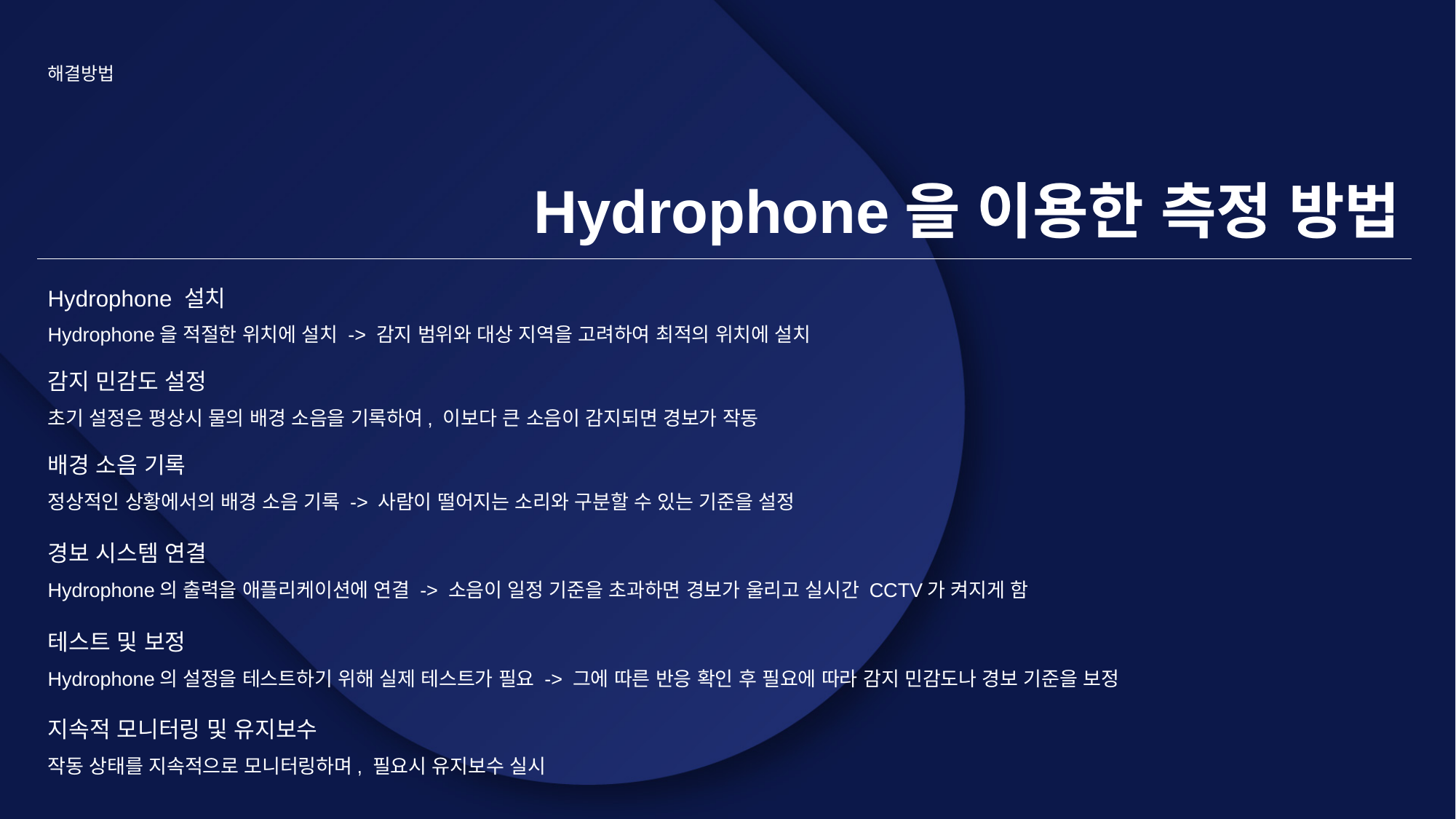

해결방법
Hydrophone을 이용한 측정 방법
Hydrophone 설치
Hydrophone을 적절한 위치에 설치 -> 감지 범위와 대상 지역을 고려하여 최적의 위치에 설치
감지 민감도 설정
초기 설정은 평상시 물의 배경 소음을 기록하여, 이보다 큰 소음이 감지되면 경보가 작동
배경 소음 기록
정상적인 상황에서의 배경 소음 기록 -> 사람이 떨어지는 소리와 구분할 수 있는 기준을 설정
경보 시스템 연결
Hydrophone의 출력을 애플리케이션에 연결 -> 소음이 일정 기준을 초과하면 경보가 울리고 실시간 CCTV가 켜지게 함
테스트 및 보정
Hydrophone의 설정을 테스트하기 위해 실제 테스트가 필요 -> 그에 따른 반응 확인 후 필요에 따라 감지 민감도나 경보 기준을 보정
지속적 모니터링 및 유지보수
작동 상태를 지속적으로 모니터링하며, 필요시 유지보수 실시